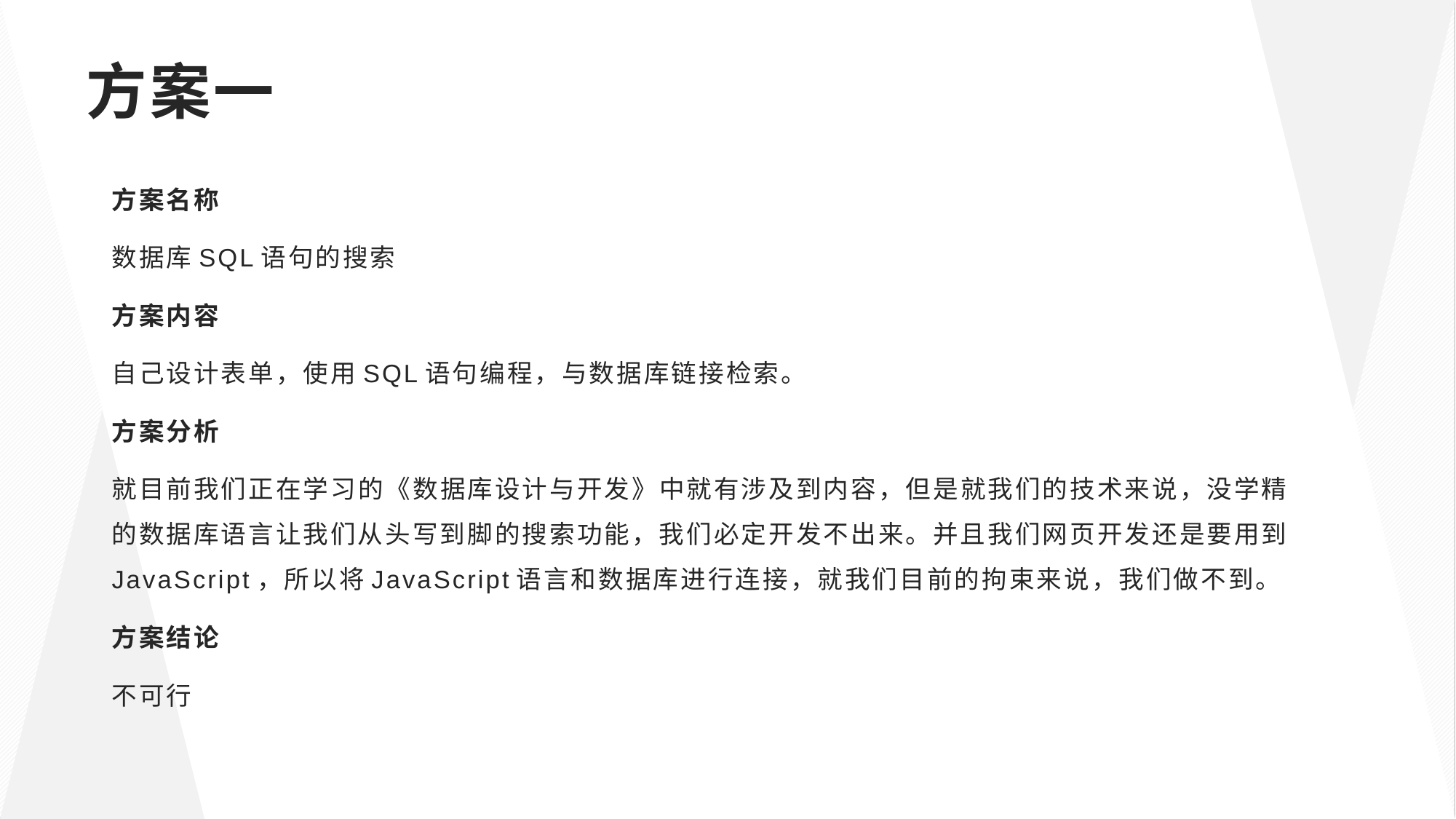

# 方案一
方案名称
数据库SQL语句的搜索
方案内容
自己设计表单，使用SQL语句编程，与数据库链接检索。
方案分析
就目前我们正在学习的《数据库设计与开发》中就有涉及到内容，但是就我们的技术来说，没学精的数据库语言让我们从头写到脚的搜索功能，我们必定开发不出来。并且我们网页开发还是要用到JavaScript，所以将JavaScript语言和数据库进行连接，就我们目前的拘束来说，我们做不到。
方案结论
不可行